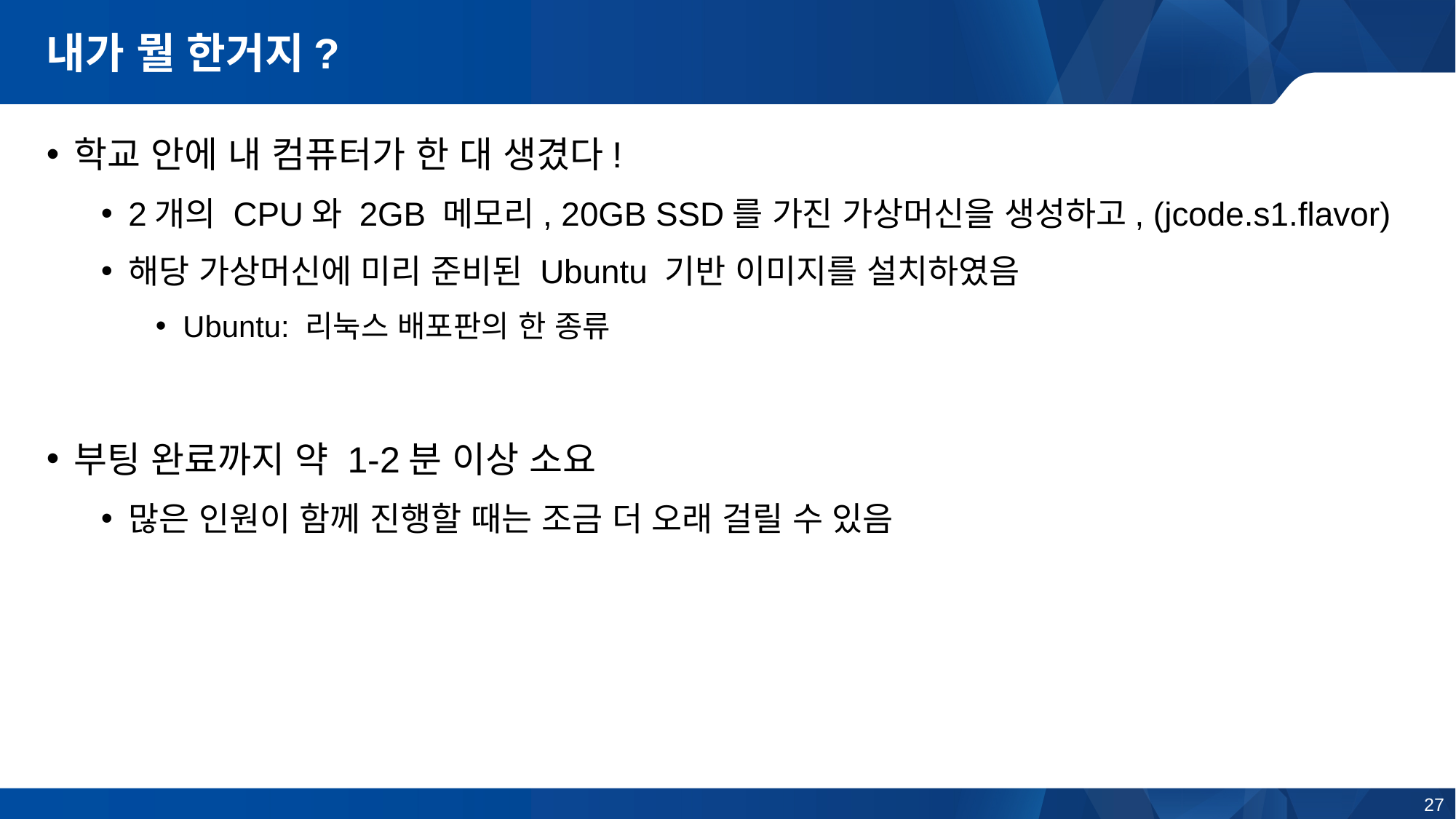

# 내가 뭘 한거지?
학교 안에 내 컴퓨터가 한 대 생겼다!
2개의 CPU와 2GB 메모리, 20GB SSD를 가진 가상머신을 생성하고, (jcode.s1.flavor)
해당 가상머신에 미리 준비된 Ubuntu 기반 이미지를 설치하였음
Ubuntu: 리눅스 배포판의 한 종류

부팅 완료까지 약 1-2분 이상 소요
많은 인원이 함께 진행할 때는 조금 더 오래 걸릴 수 있음

27